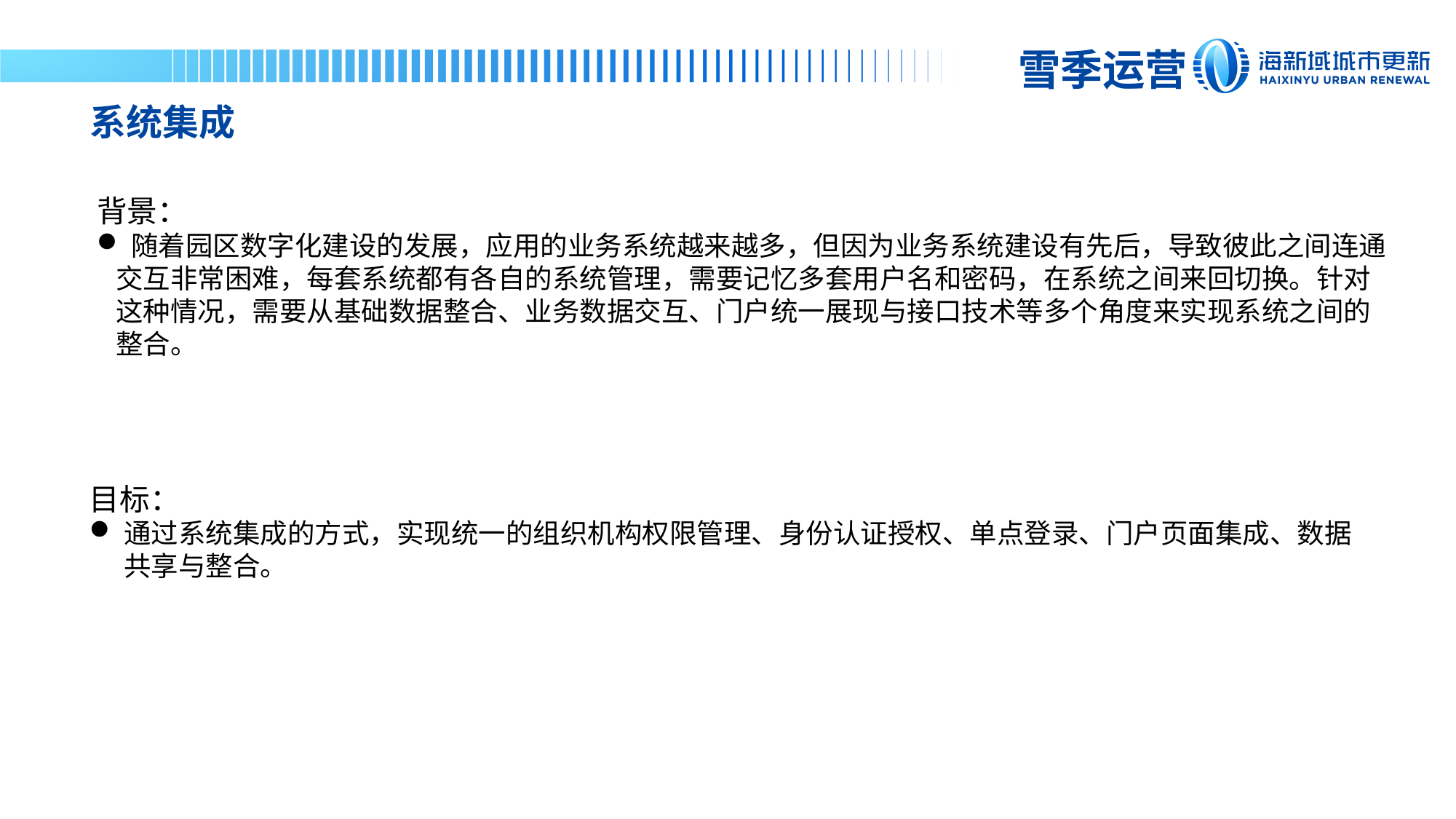

雪季运营
系统集成
背景：
随着园区数字化建设的发展，应用的业务系统越来越多，但因为业务系统建设有先后，导致彼此之间连通
  交互非常困难，每套系统都有各自的系统管理，需要记忆多套用户名和密码，在系统之间来回切换。针对
  这种情况，需要从基础数据整合、业务数据交互、门户统一展现与接口技术等多个角度来实现系统之间的
  整合。

目标：
通过系统集成的方式，实现统一的组织机构权限管理、身份认证授权、单点登录、门户页面集成、数据共享与整合。